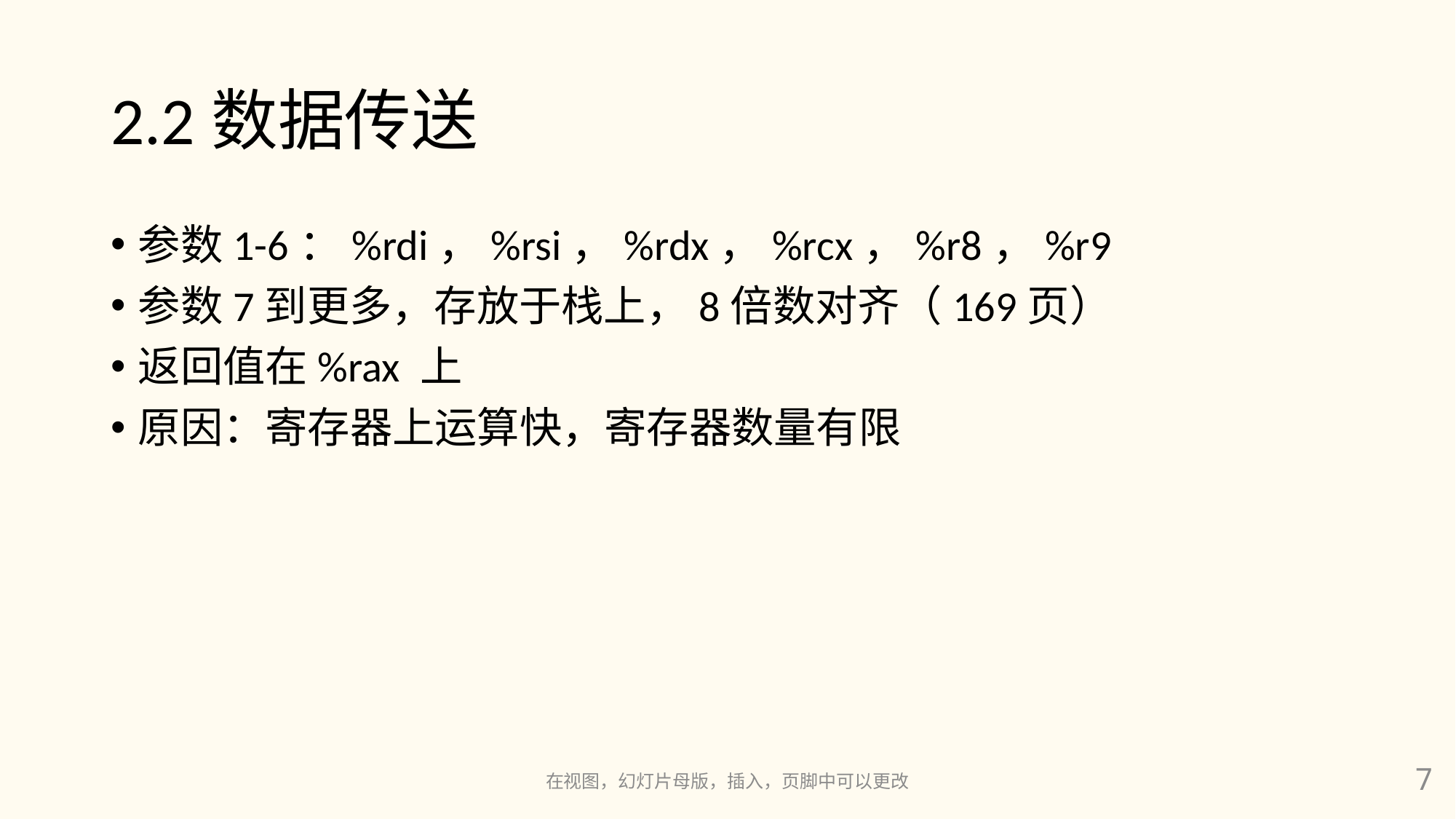

# 2.2数据传送
参数1-6：%rdi，%rsi，%rdx，%rcx，%r8，%r9
参数7到更多，存放于栈上，8倍数对齐（169页）
返回值在%rax 上
原因：寄存器上运算快，寄存器数量有限
在视图，幻灯片母版，插入，页脚中可以更改
7